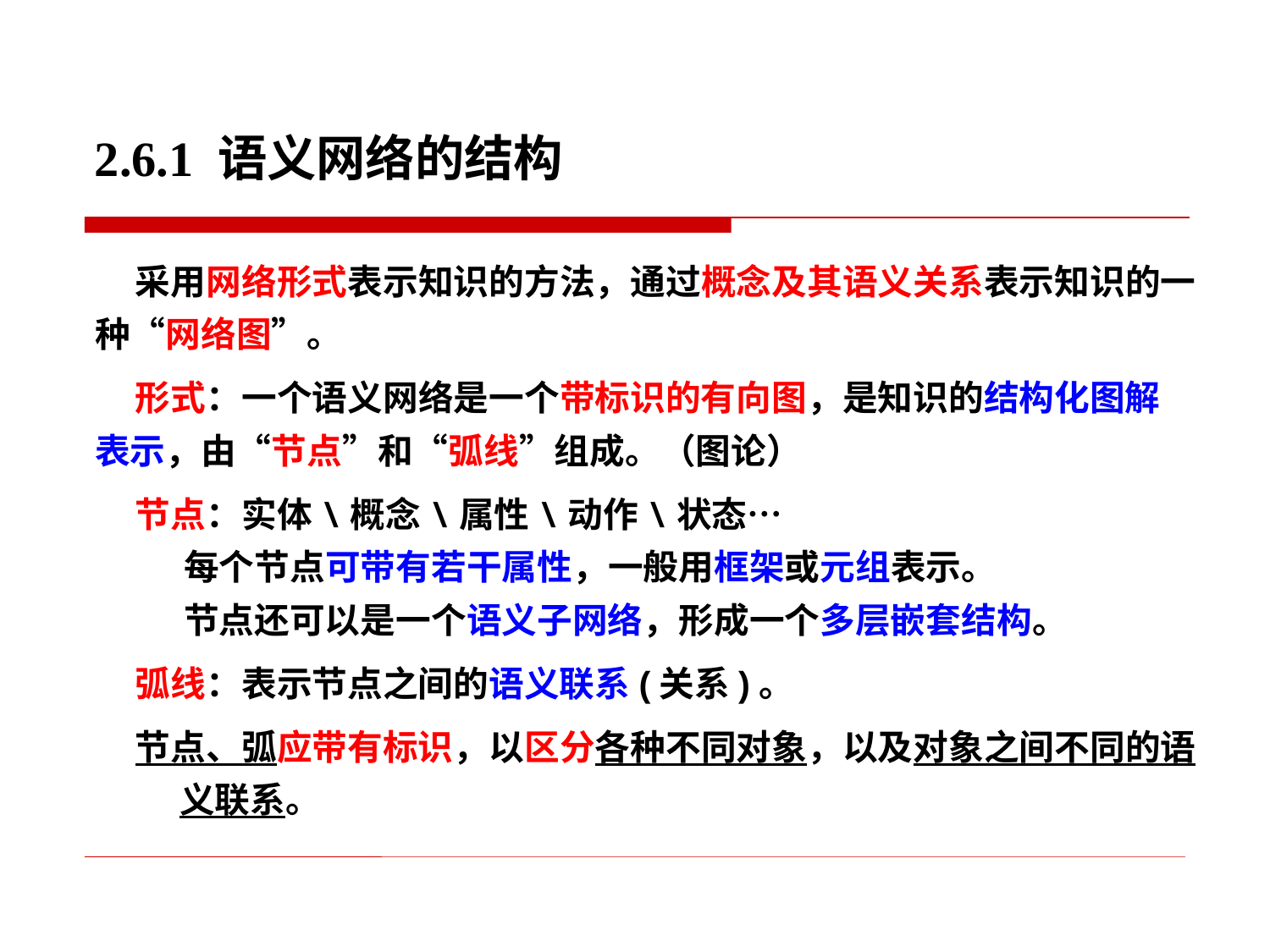

# 2.6.1 语义网络的结构
    采用网络形式表示知识的方法，通过概念及其语义关系表示知识的一种“网络图”。
    形式：一个语义网络是一个带标识的有向图，是知识的结构化图解
表示，由“节点”和“弧线”组成。（图论）
    节点：实体\概念\属性\动作\状态…
          每个节点可带有若干属性，一般用框架或元组表示。
          节点还可以是一个语义子网络，形成一个多层嵌套结构。
    弧线：表示节点之间的语义联系(关系)。
    节点、弧应带有标识，以区分各种不同对象，以及对象之间不同的语义联系。